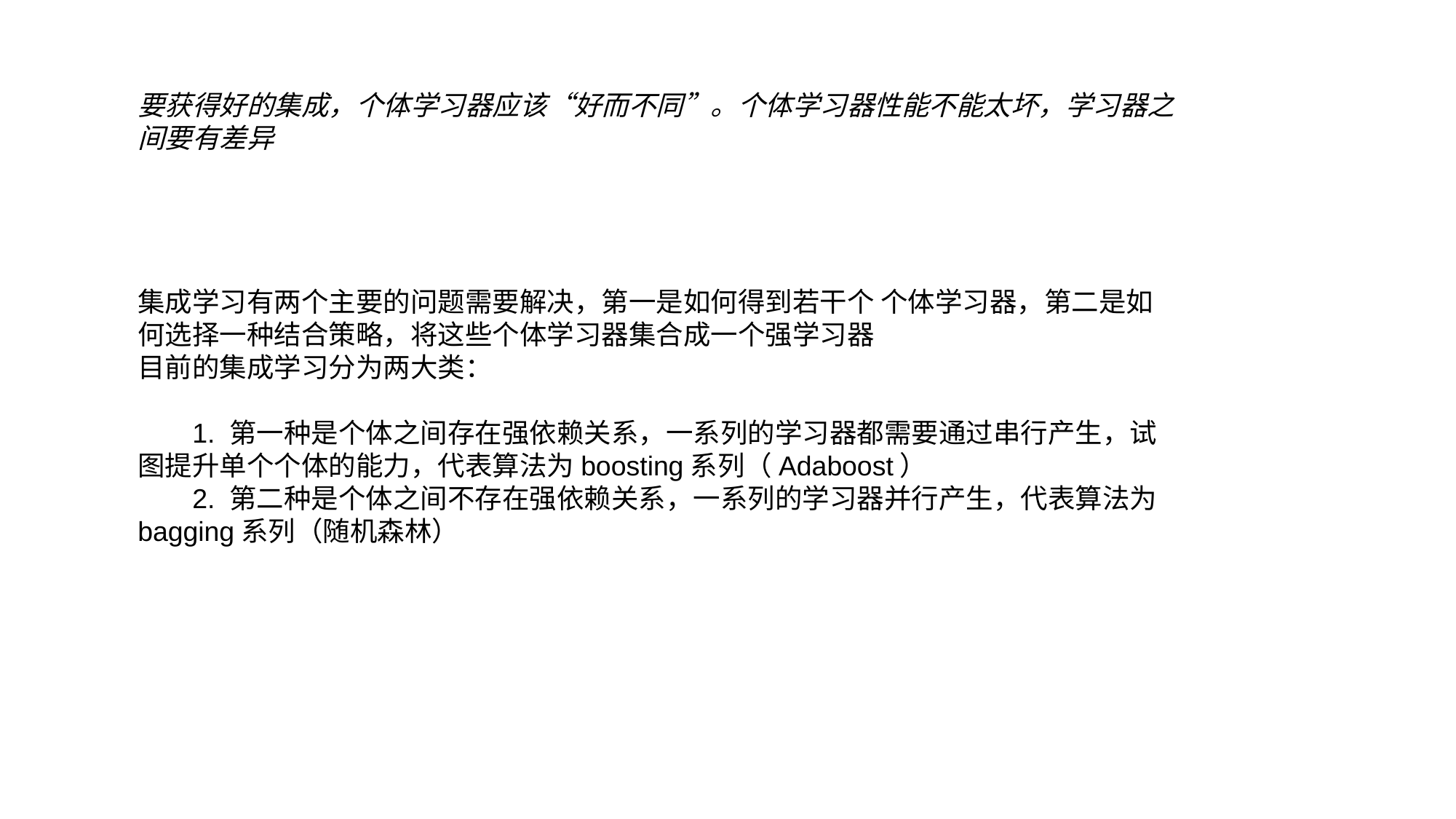

要获得好的集成，个体学习器应该“好而不同”。个体学习器性能不能太坏，学习器之间要有差异

集成学习有两个主要的问题需要解决，第一是如何得到若干个 个体学习器，第二是如何选择一种结合策略，将这些个体学习器集合成一个强学习器
目前的集成学习分为两大类：

1. 第一种是个体之间存在强依赖关系，一系列的学习器都需要通过串行产生，试图提升单个个体的能力，代表算法为boosting系列（Adaboost）
2. 第二种是个体之间不存在强依赖关系，一系列的学习器并行产生，代表算法为bagging系列（随机森林）